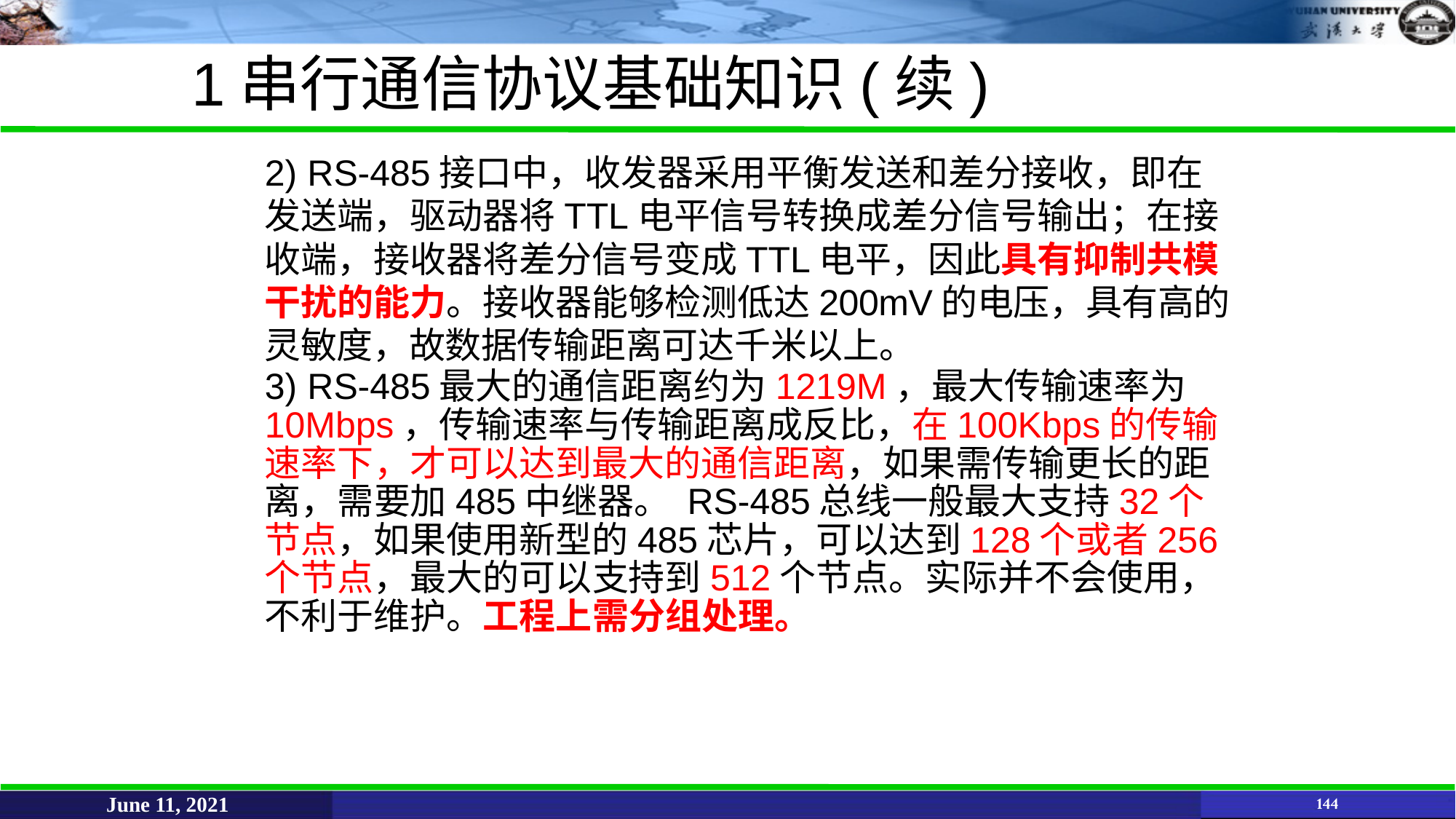

1串行通信协议基础知识(续)
2) RS-485接口中，收发器采用平衡发送和差分接收，即在发送端，驱动器将TTL电平信号转换成差分信号输出；在接收端，接收器将差分信号变成TTL电平，因此具有抑制共模干扰的能力。接收器能够检测低达200mV的电压，具有高的灵敏度，故数据传输距离可达千米以上。
3) RS-485最大的通信距离约为1219M，最大传输速率为10Mbps，传输速率与传输距离成反比，在100Kbps的传输速率下，才可以达到最大的通信距离，如果需传输更长的距离，需要加485中继器。 RS-485总线一般最大支持32个节点，如果使用新型的485芯片，可以达到128个或者256个节点，最大的可以支持到512个节点。实际并不会使用，不利于维护。工程上需分组处理。
June 11, 2021

144